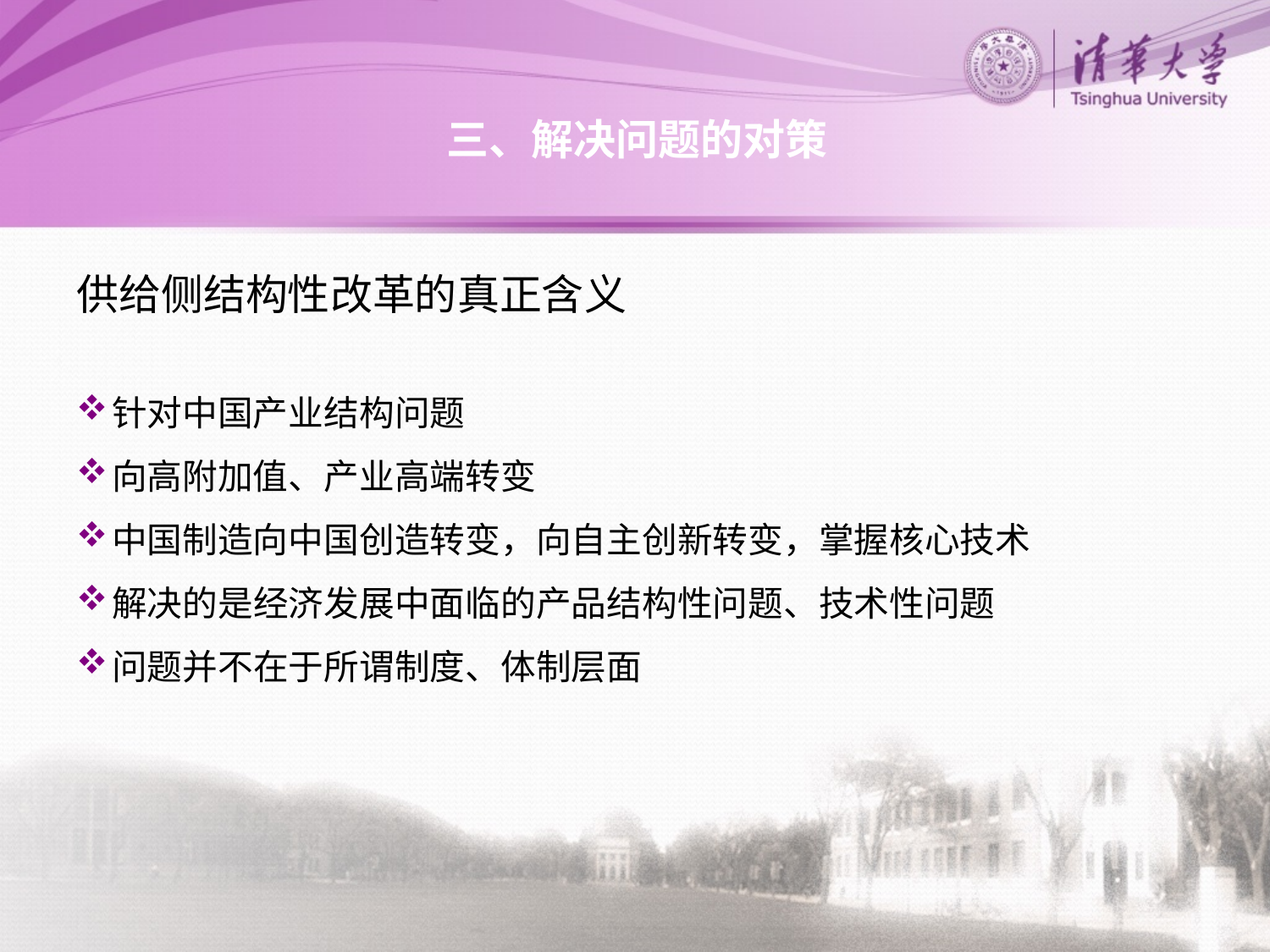

# 三、解决问题的对策
供给侧结构性改革的真正含义

针对中国产业结构问题
向高附加值、产业高端转变
中国制造向中国创造转变，向自主创新转变，掌握核心技术
解决的是经济发展中面临的产品结构性问题、技术性问题
问题并不在于所谓制度、体制层面